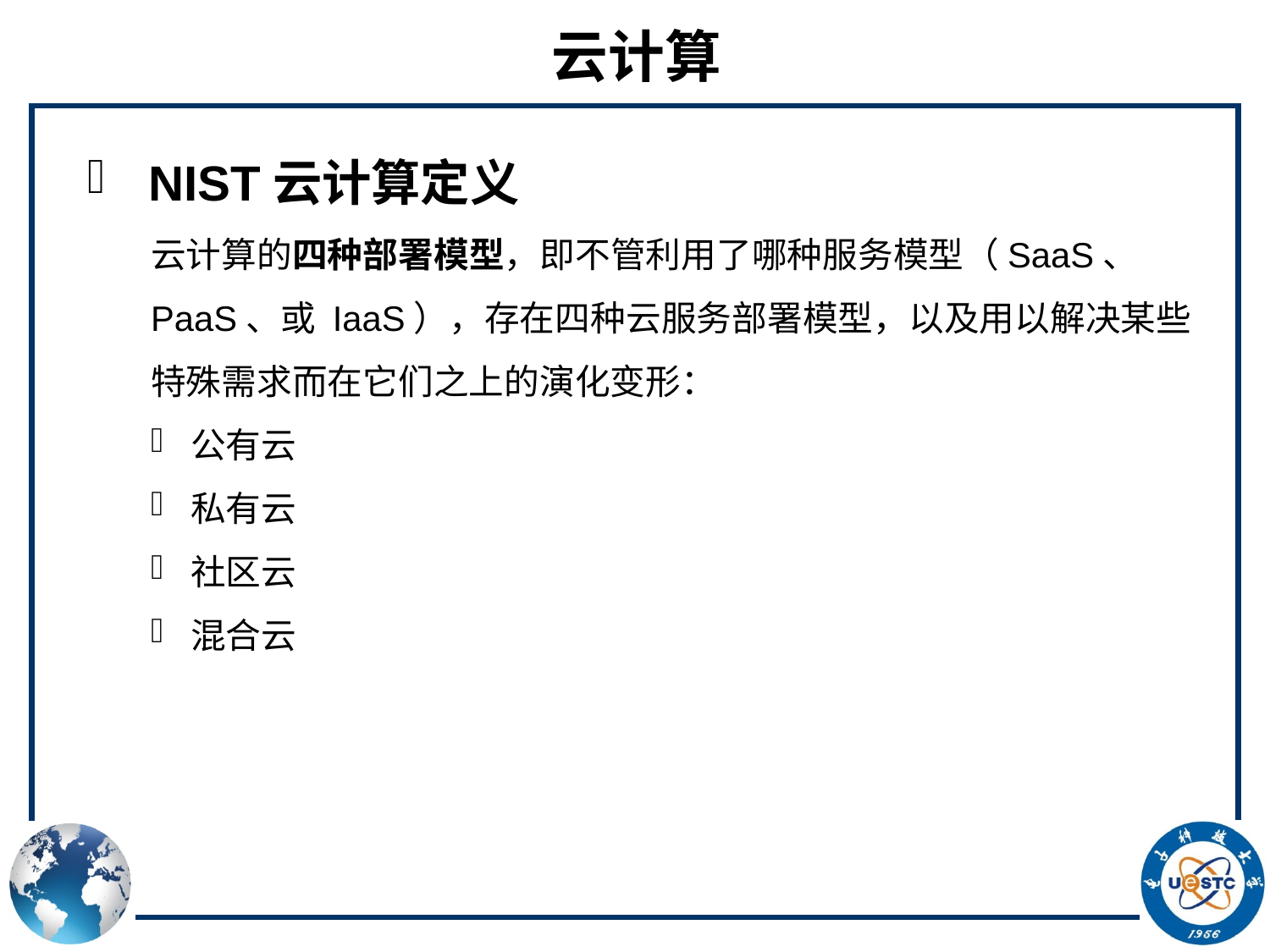

# 云计算
 NIST云计算定义
云计算的四种部署模型，即不管利用了哪种服务模型（SaaS、 PaaS、或 IaaS），存在四种云服务部署模型，以及用以解决某些特殊需求而在它们之上的演化变形：
公有云
私有云
社区云
混合云